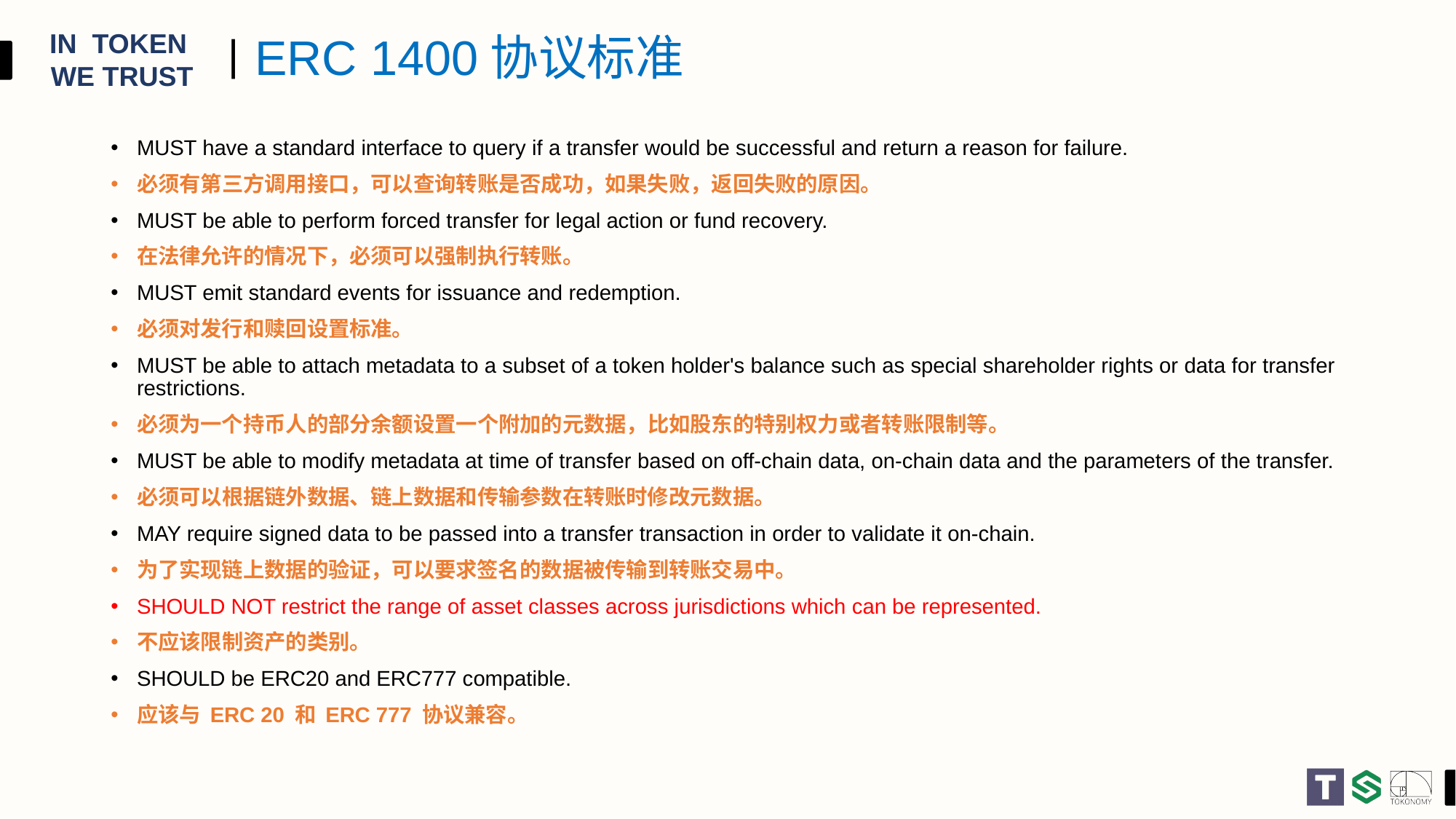

# ERC 1400协议标准
MUST have a standard interface to query if a transfer would be successful and return a reason for failure.
必须有第三方调用接口，可以查询转账是否成功，如果失败，返回失败的原因。
MUST be able to perform forced transfer for legal action or fund recovery.
在法律允许的情况下，必须可以强制执行转账。
MUST emit standard events for issuance and redemption.
必须对发行和赎回设置标准。
MUST be able to attach metadata to a subset of a token holder's balance such as special shareholder rights or data for transfer restrictions.
必须为一个持币人的部分余额设置一个附加的元数据，比如股东的特别权力或者转账限制等。
MUST be able to modify metadata at time of transfer based on off-chain data, on-chain data and the parameters of the transfer.
必须可以根据链外数据、链上数据和传输参数在转账时修改元数据。
MAY require signed data to be passed into a transfer transaction in order to validate it on-chain.
为了实现链上数据的验证，可以要求签名的数据被传输到转账交易中。
SHOULD NOT restrict the range of asset classes across jurisdictions which can be represented.
不应该限制资产的类别。
SHOULD be ERC20 and ERC777 compatible.
应该与 ERC 20 和 ERC 777 协议兼容。